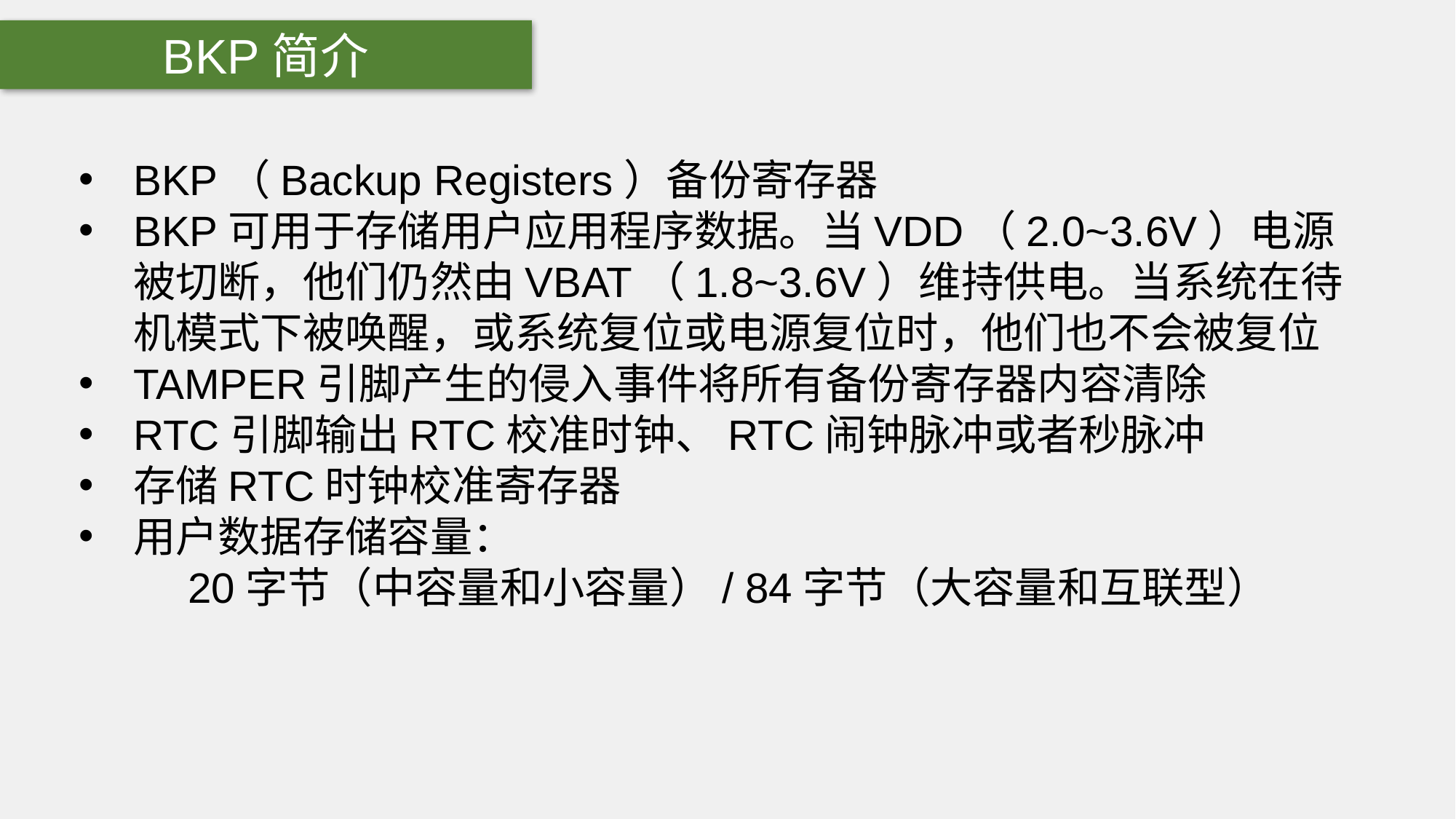

BKP简介
BKP（Backup Registers）备份寄存器
BKP可用于存储用户应用程序数据。当VDD（2.0~3.6V）电源被切断，他们仍然由VBAT（1.8~3.6V）维持供电。当系统在待机模式下被唤醒，或系统复位或电源复位时，他们也不会被复位
TAMPER引脚产生的侵入事件将所有备份寄存器内容清除
RTC引脚输出RTC校准时钟、RTC闹钟脉冲或者秒脉冲
存储RTC时钟校准寄存器
用户数据存储容量：
	20字节（中容量和小容量）/ 84字节（大容量和互联型）